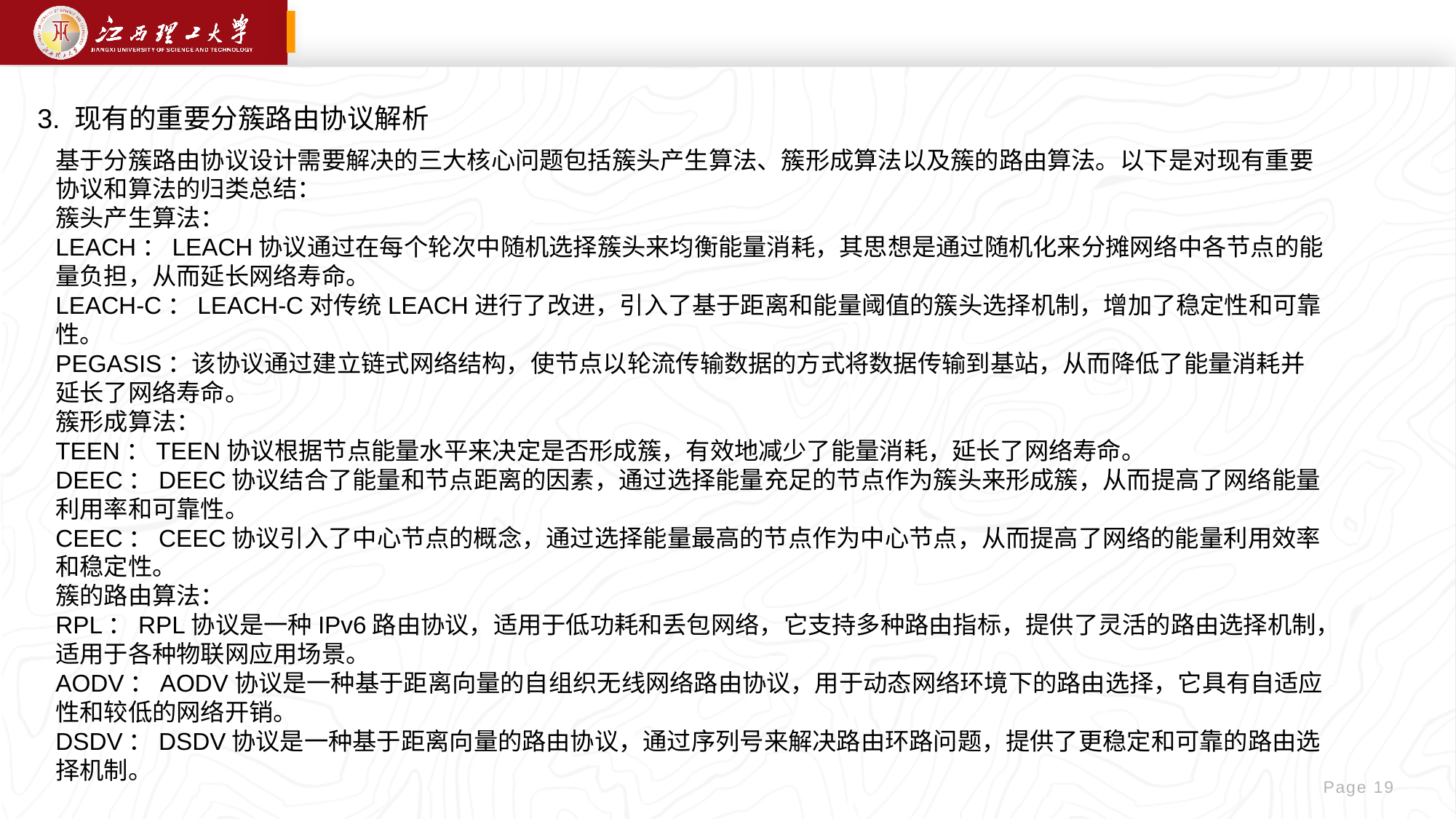

3. 现有的重要分簇路由协议解析
基于分簇路由协议设计需要解决的三大核心问题包括簇头产生算法、簇形成算法以及簇的路由算法。以下是对现有重要协议和算法的归类总结：
簇头产生算法：
LEACH：LEACH协议通过在每个轮次中随机选择簇头来均衡能量消耗，其思想是通过随机化来分摊网络中各节点的能量负担，从而延长网络寿命。
LEACH-C：LEACH-C对传统LEACH进行了改进，引入了基于距离和能量阈值的簇头选择机制，增加了稳定性和可靠性。
PEGASIS：该协议通过建立链式网络结构，使节点以轮流传输数据的方式将数据传输到基站，从而降低了能量消耗并延长了网络寿命。
簇形成算法：
TEEN：TEEN协议根据节点能量水平来决定是否形成簇，有效地减少了能量消耗，延长了网络寿命。
DEEC：DEEC协议结合了能量和节点距离的因素，通过选择能量充足的节点作为簇头来形成簇，从而提高了网络能量利用率和可靠性。
CEEC：CEEC协议引入了中心节点的概念，通过选择能量最高的节点作为中心节点，从而提高了网络的能量利用效率和稳定性。
簇的路由算法：
RPL：RPL协议是一种IPv6路由协议，适用于低功耗和丢包网络，它支持多种路由指标，提供了灵活的路由选择机制，适用于各种物联网应用场景。
AODV：AODV协议是一种基于距离向量的自组织无线网络路由协议，用于动态网络环境下的路由选择，它具有自适应性和较低的网络开销。
DSDV：DSDV协议是一种基于距离向量的路由协议，通过序列号来解决路由环路问题，提供了更稳定和可靠的路由选择机制。
  Page 19